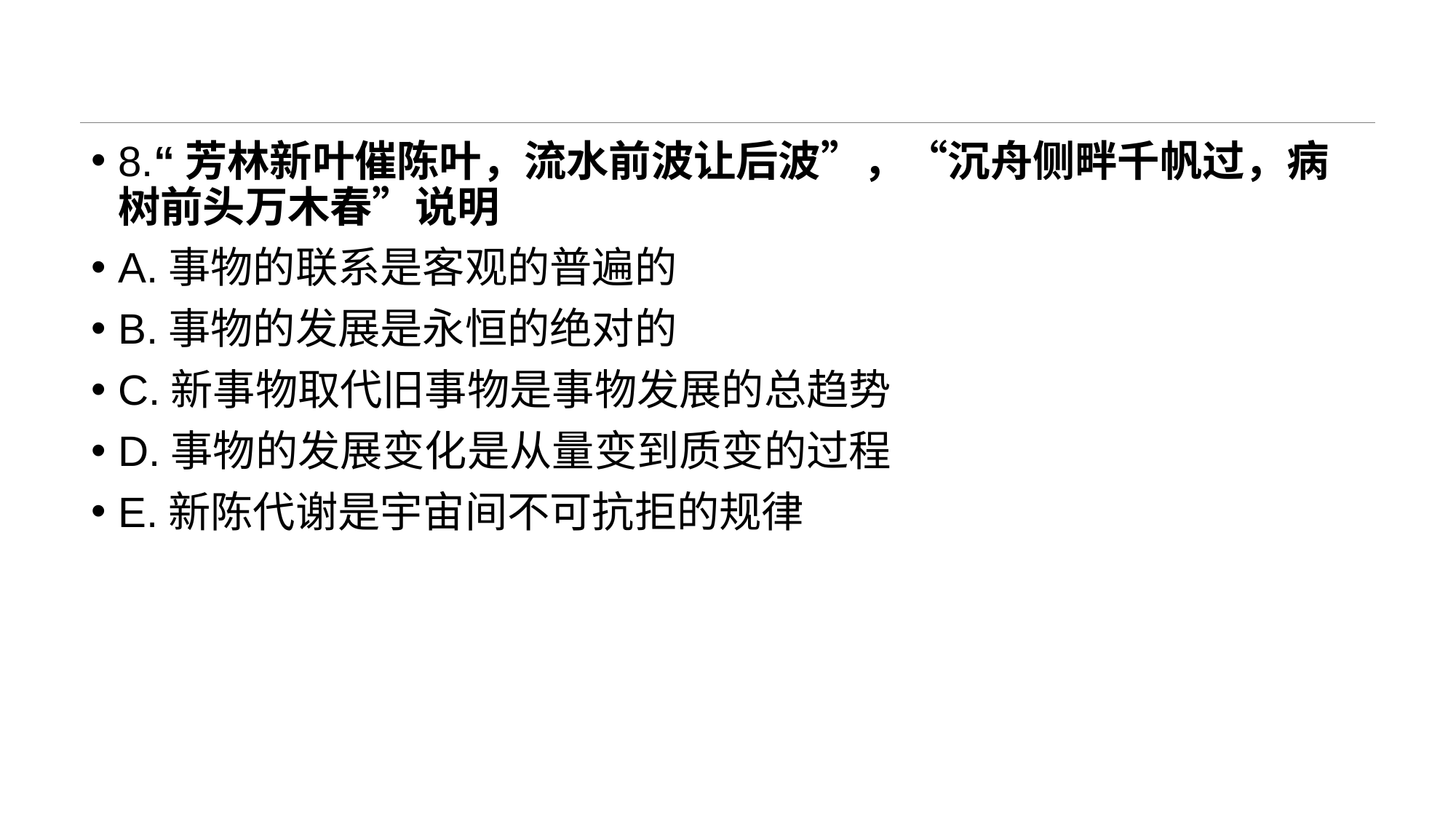

#
8.“芳林新叶催陈叶，流水前波让后波”，“沉舟侧畔千帆过，病树前头万木春”说明
A.事物的联系是客观的普遍的
B.事物的发展是永恒的绝对的
C.新事物取代旧事物是事物发展的总趋势
D.事物的发展变化是从量变到质变的过程
E.新陈代谢是宇宙间不可抗拒的规律